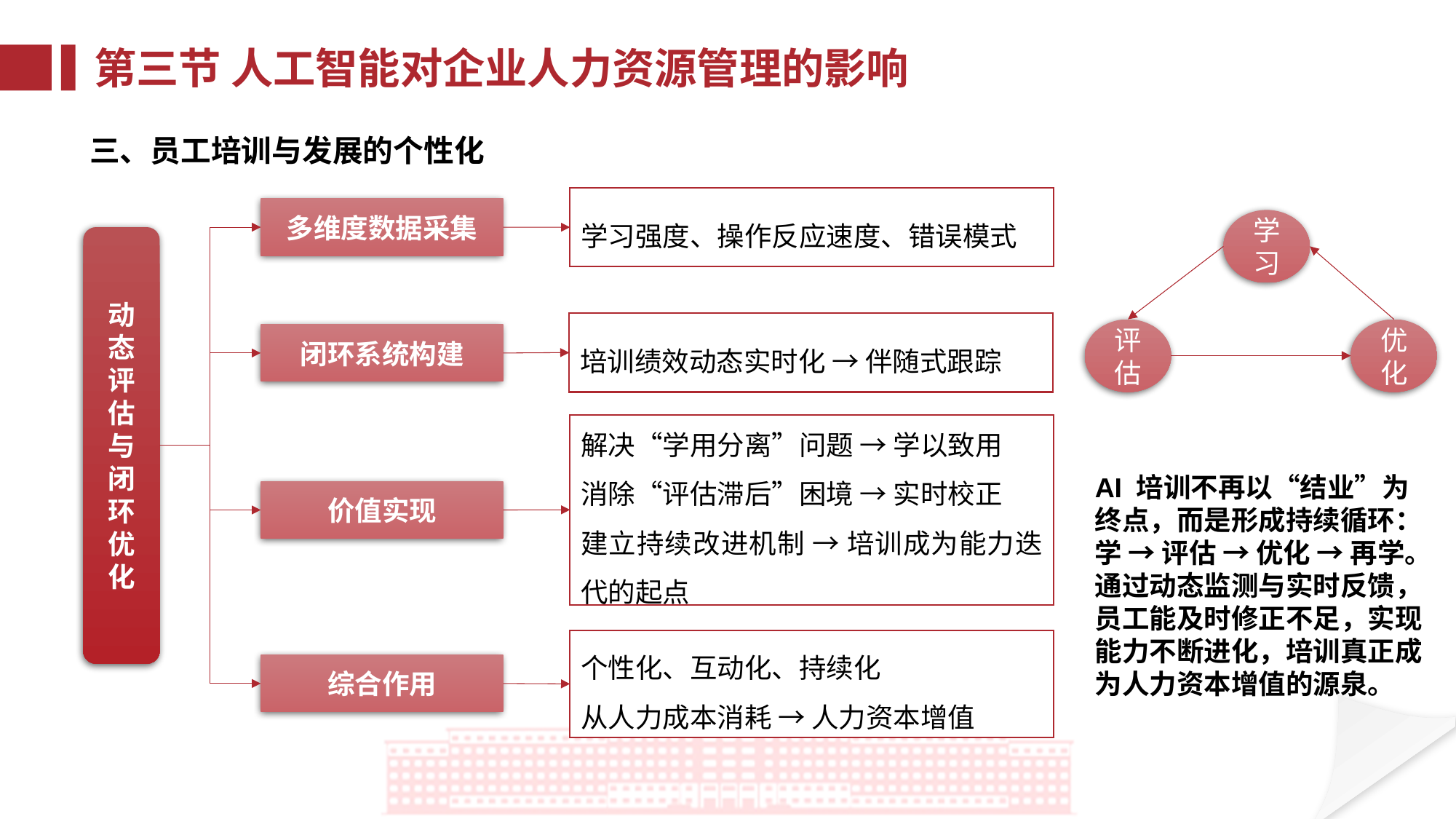

第三节 人工智能对企业人力资源管理的影响

三、员工培训与发展的个性化
学习强度、操作反应速度、错误模式
多维度数据采集
学习
动态评估与闭环优化
培训绩效动态实时化 → 伴随式跟踪
评估
优化
闭环系统构建
解决“学用分离”问题 → 学以致用
消除“评估滞后”困境 → 实时校正
建立持续改进机制 → 培训成为能力迭代的起点
AI 培训不再以“结业”为终点，而是形成持续循环：学 → 评估 → 优化 → 再学。通过动态监测与实时反馈，员工能及时修正不足，实现能力不断进化，培训真正成为人力资本增值的源泉。
价值实现
个性化、互动化、持续化
从人力成本消耗 → 人力资本增值
综合作用